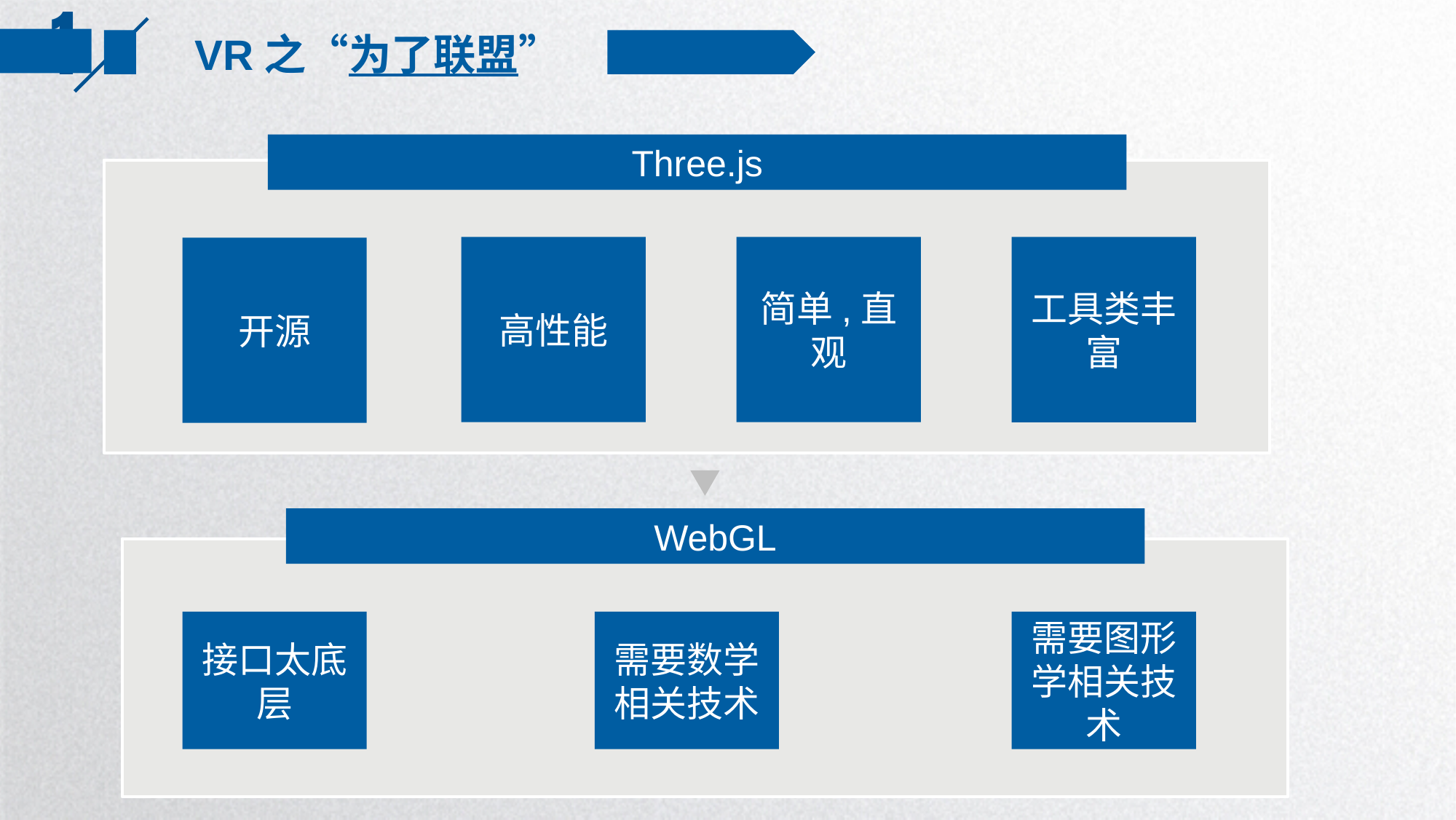

VR之“为了联盟”

Three.js

工具类丰富
高性能
简单,直观
开源

WebGL

需要图形学相关技术
接口太底层
需要数学相关技术